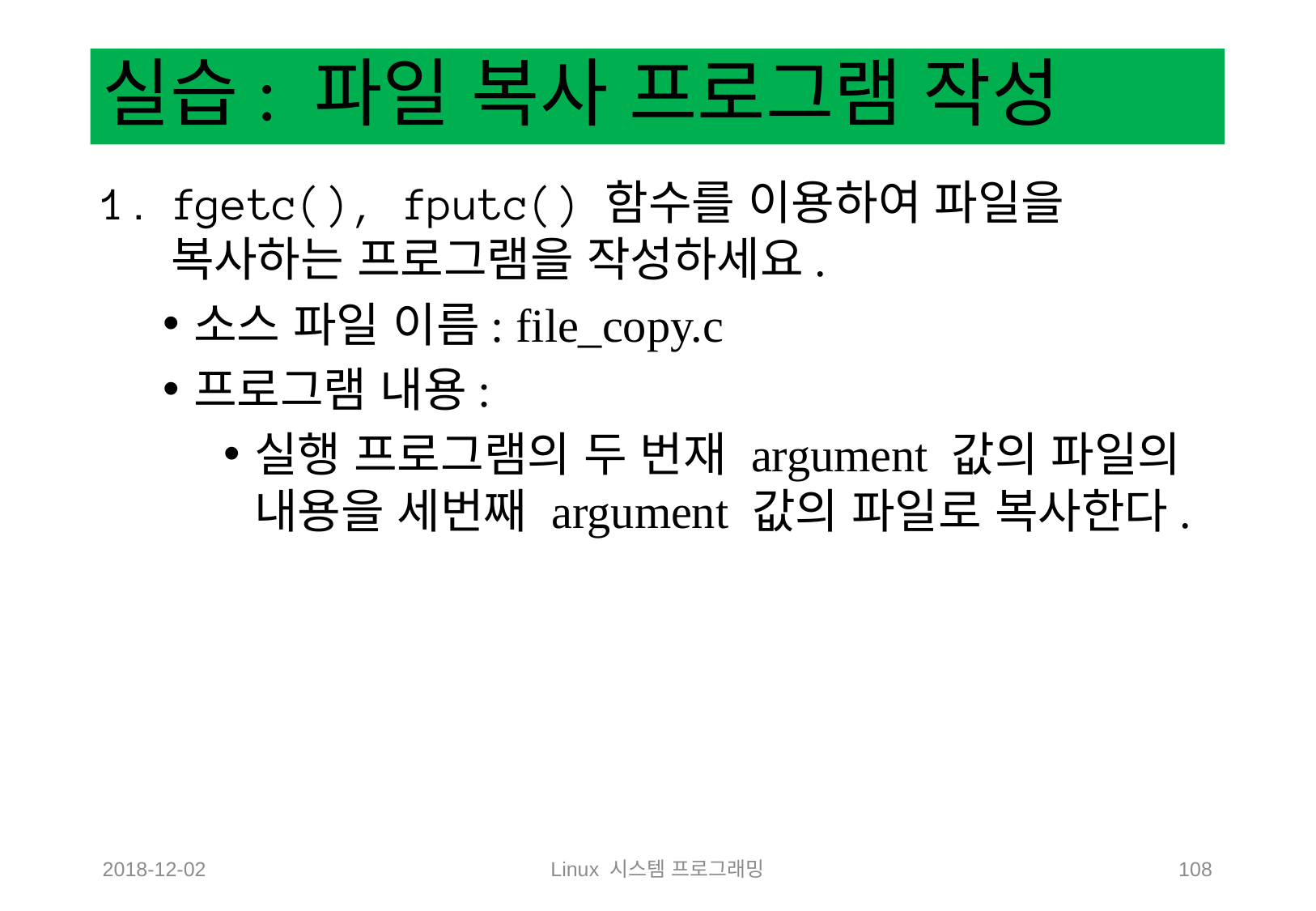

# 실습: 파일 복사 프로그램 작성
fgetc(), fputc() 함수를 이용하여 파일을 복사하는 프로그램을 작성하세요.
소스 파일 이름: file_copy.c
프로그램 내용:
실행 프로그램의 두 번재 argument 값의 파일의 내용을 세번째 argument 값의 파일로 복사한다.
2018-12-02
Linux 시스템 프로그래밍
108